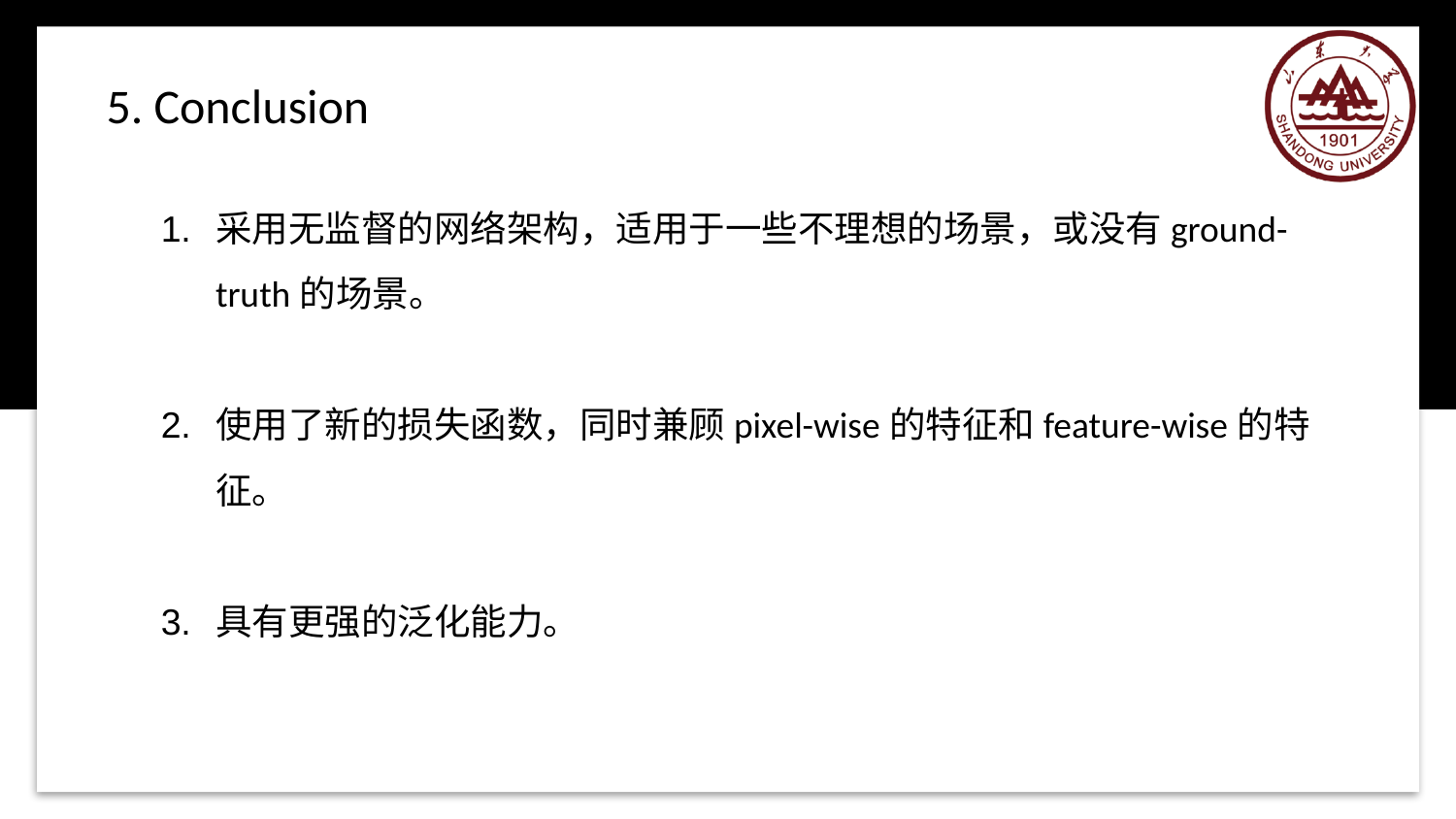

5. Conclusion
采用无监督的网络架构，适用于一些不理想的场景，或没有ground-truth的场景。

使用了新的损失函数，同时兼顾pixel-wise的特征和feature-wise的特征。

具有更强的泛化能力。